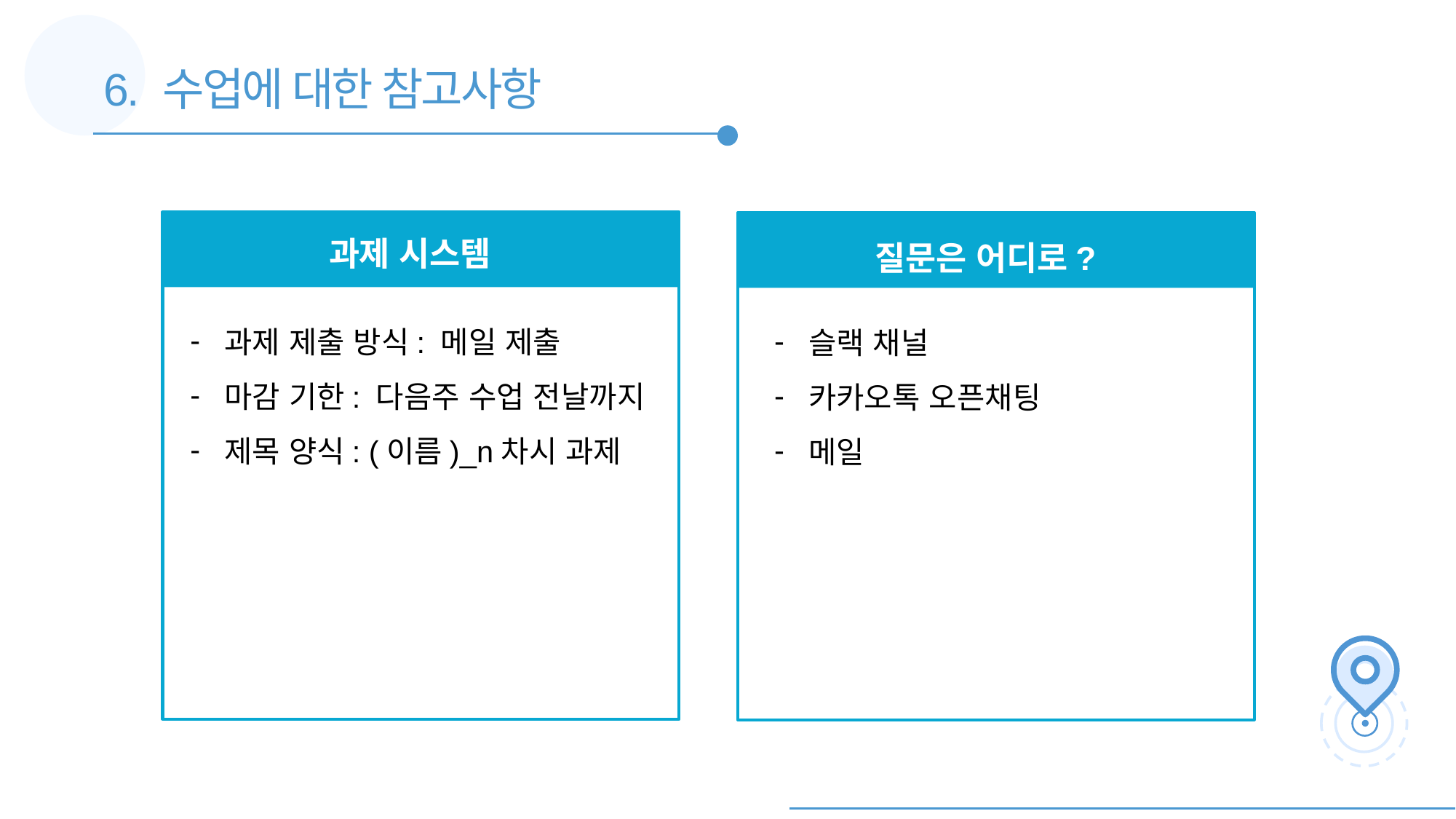

6. 수업에 대한 참고사항

과제 시스템

질문은 어디로?

과제 제출 방식: 메일 제출
마감 기한: 다음주 수업 전날까지
제목 양식: (이름)_n차시 과제
슬랙 채널
카카오톡 오픈채팅
메일

1~3차시까지는 녹화 강의+일일 과제 (개별 피드백 별도)
4~8차시는 실습 위주이기에 실시간 온라인/대면(상황 따라 변동 가능)으로 진행